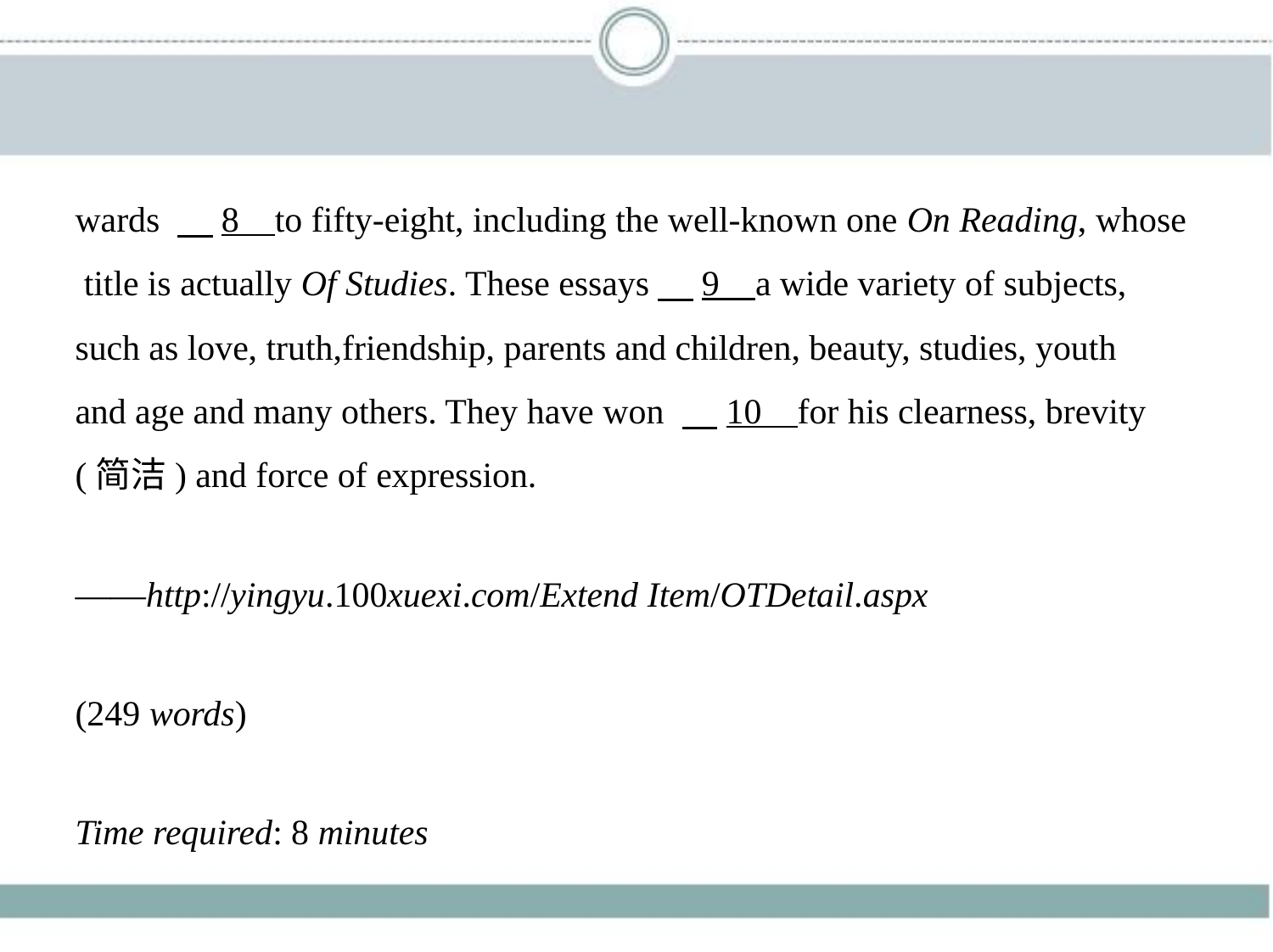

wards 　8    to fifty-eight, including the well-known one On Reading, whose
 title is actually Of Studies. These essays　9    a wide variety of subjects,
such as love, truth,friendship, parents and children, beauty, studies, youth
and age and many others. They have won 　10    for his clearness, brevity
(简洁) and force of expression.
——http://yingyu.100xuexi.com/Extend Item/OTDetail.aspx
(249 words)
Time required: 8 minutes